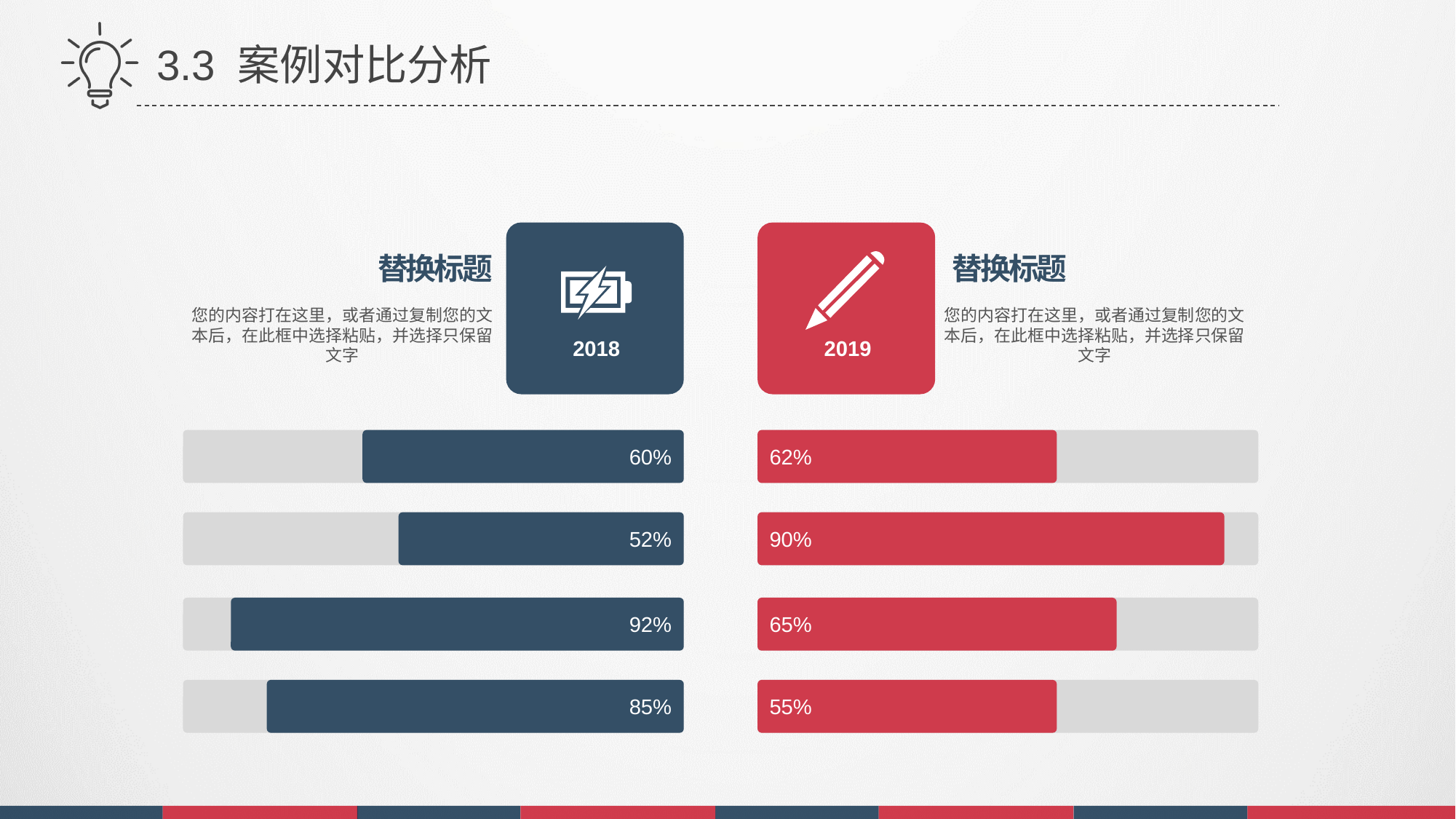

3.3 案例对比分析

替换标题
替换标题

您的内容打在这里，或者通过复制您的文本后，在此框中选择粘贴，并选择只保留文字
您的内容打在这里，或者通过复制您的文本后，在此框中选择粘贴，并选择只保留文字
2018
2019

60%

62%

52%

90%

92%

65%

85%

55%